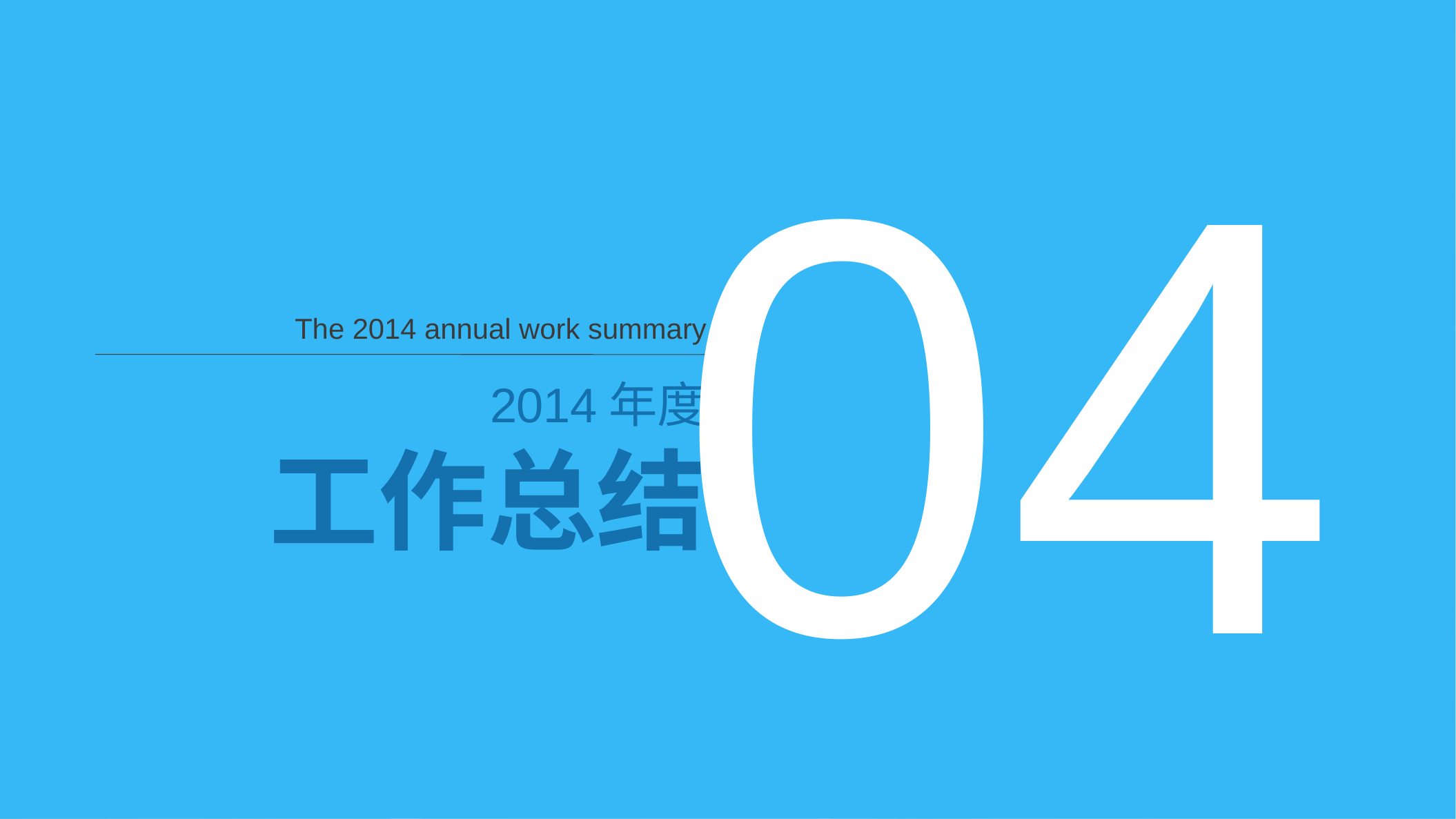

04
The 2014 annual work summary

2014年度
工作总结